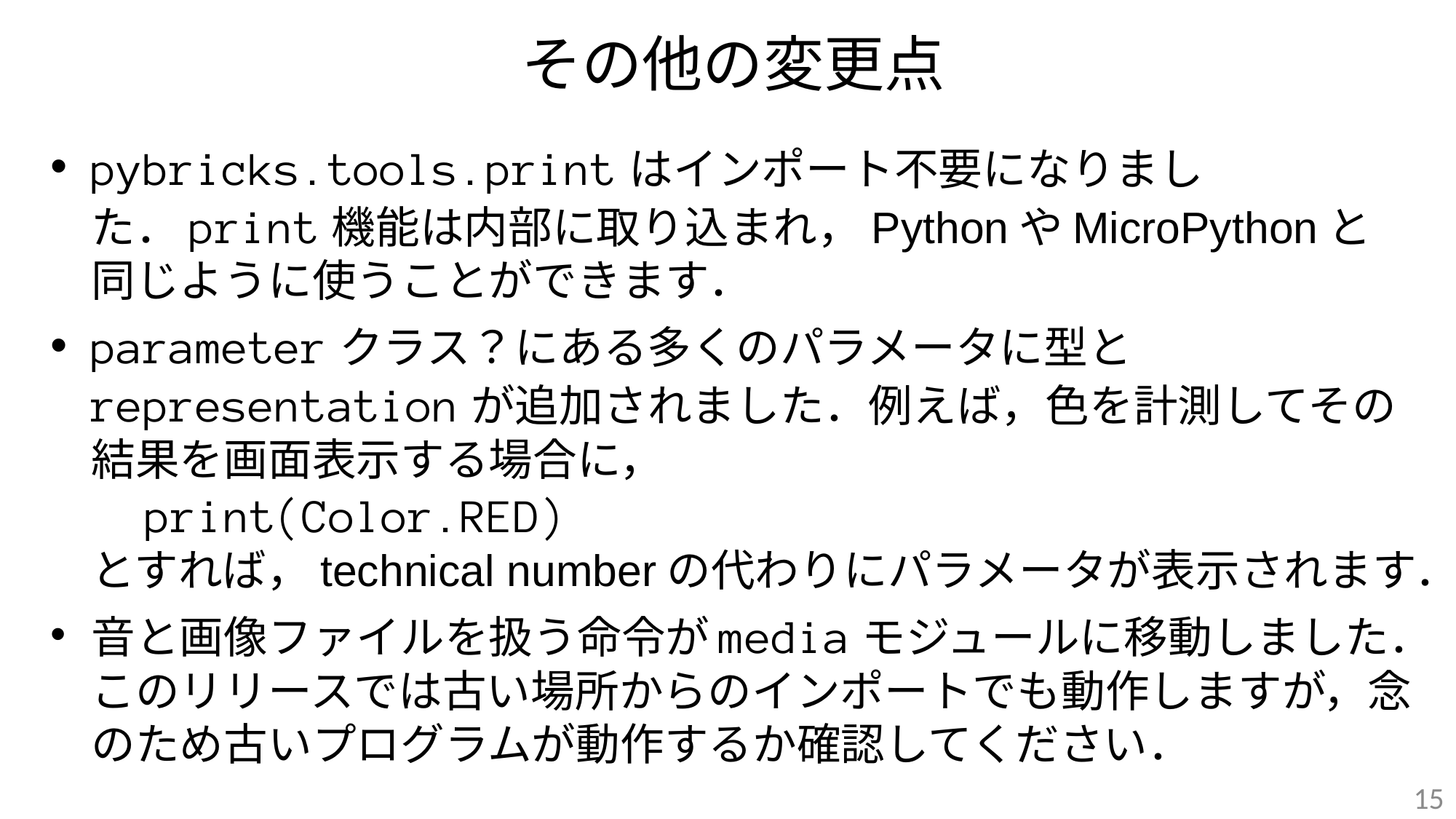

# その他の変更点
pybricks.tools.printはインポート不要になりました．print機能は内部に取り込まれ，PythonやMicroPythonと同じように使うことができます．
parameterクラス？にある多くのパラメータに型とrepresentationが追加されました．例えば，色を計測してその結果を画面表示する場合に，
    print(Color.RED)
とすれば，technical numberの代わりにパラメータが表示されます．
音と画像ファイルを扱う命令がmediaモジュールに移動しました．このリリースでは古い場所からのインポートでも動作しますが，念のため古いプログラムが動作するか確認してください．
15